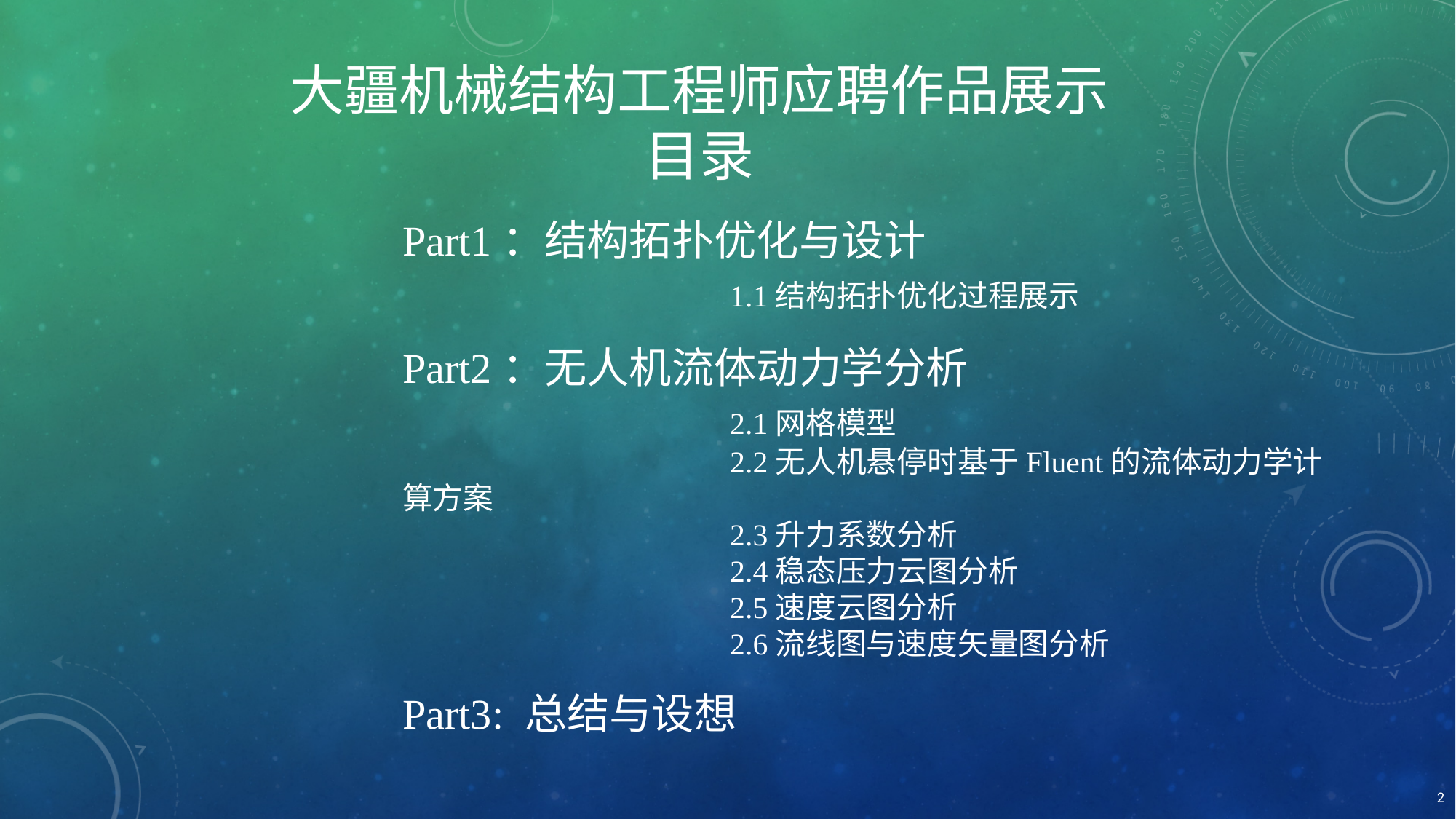

# 大疆机械结构工程师应聘作品展示 目录
Part1：结构拓扑优化与设计
			1.1结构拓扑优化过程展示

Part2：无人机流体动力学分析
			2.1网格模型
			2.2无人机悬停时基于Fluent的流体动力学计算方案
			2.3升力系数分析
			2.4稳态压力云图分析
			2.5速度云图分析
			2.6流线图与速度矢量图分析

Part3: 总结与设想
2